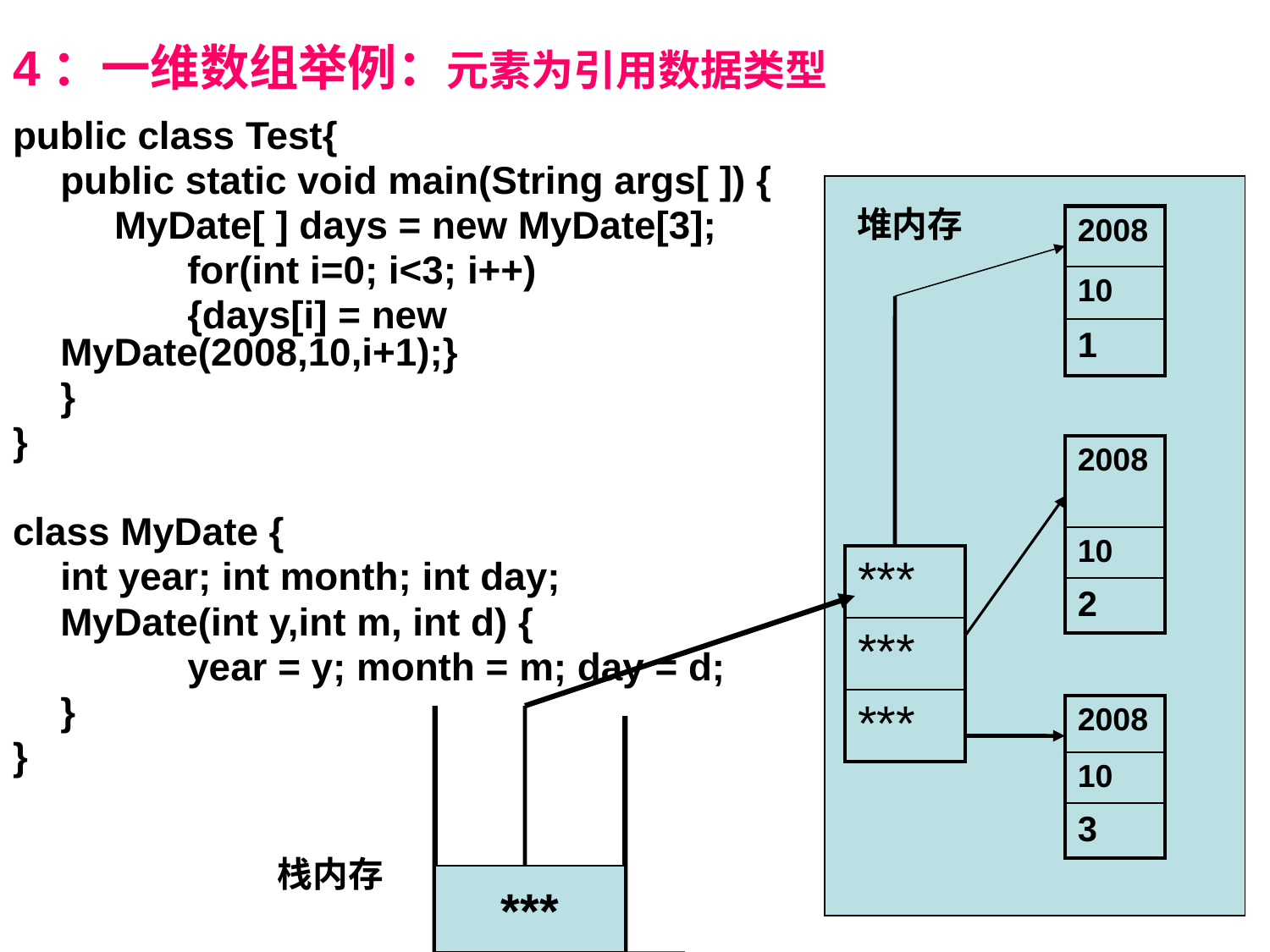

4：一维数组举例：元素为引用数据类型

public class Test{
	public static void main(String args[ ]) {
	     MyDate[ ] days = new MyDate[3];
		for(int i=0; i<3; i++)
		{days[i] = new MyDate(2008,10,i+1);}
	}
}

class MyDate {
	int year; int month; int day;
	MyDate(int y,int m, int d) {
		year = y; month = m; day = d;
	}
}

堆内存
| 2008 |
| --- |
| 10 |
| 1 |

| 2008 |
| --- |
| 10 |
| 2 |

| \*\*\* |
| --- |
| \*\*\* |
| \*\*\* |

| 2008 |
| --- |
| 10 |
| 3 |

栈内存
***